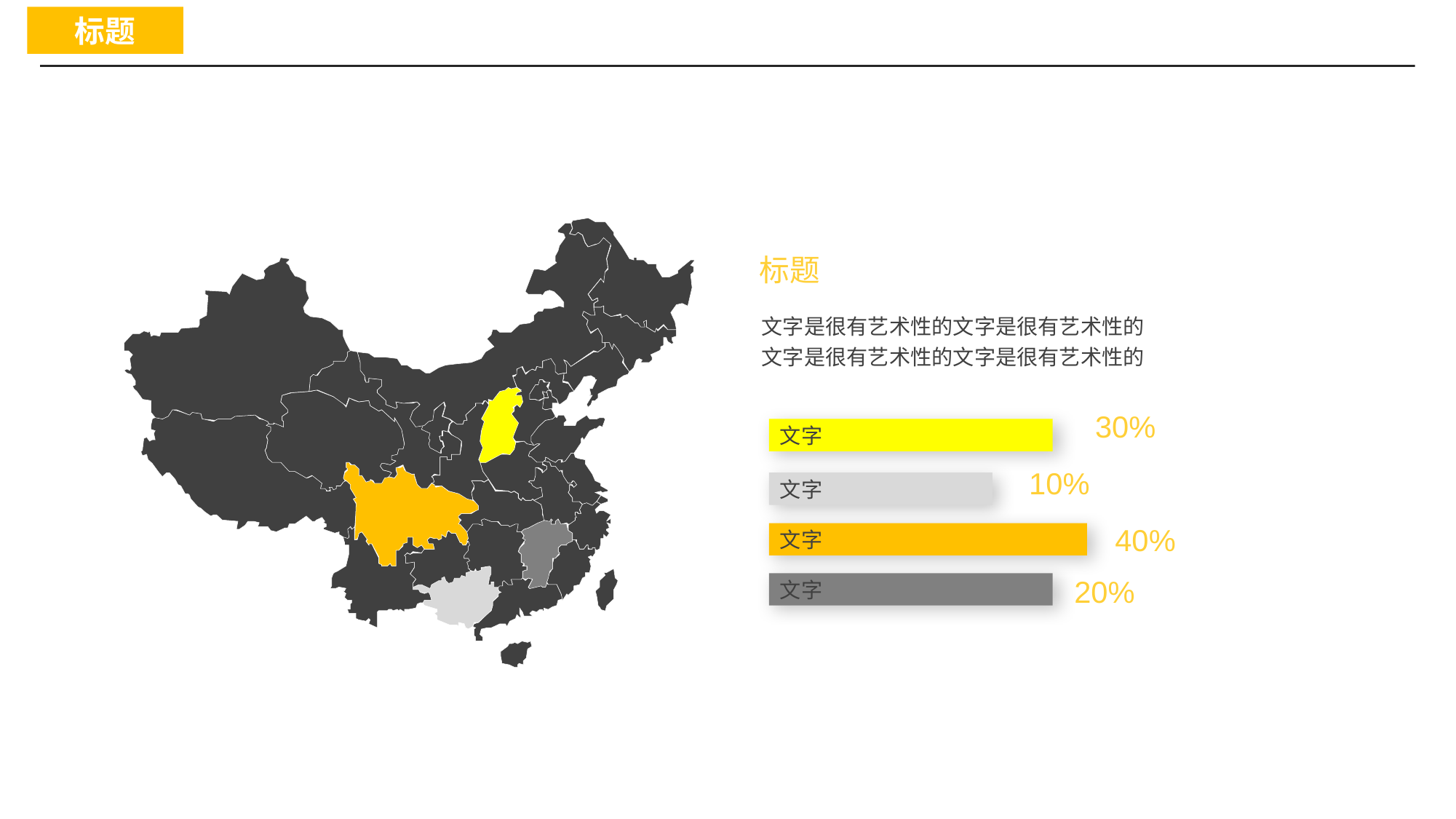

标题

标题
文字是很有艺术性的文字是很有艺术性的
文字是很有艺术性的文字是很有艺术性的

30%
文字
10%
文字
40%
文字
20%
文字